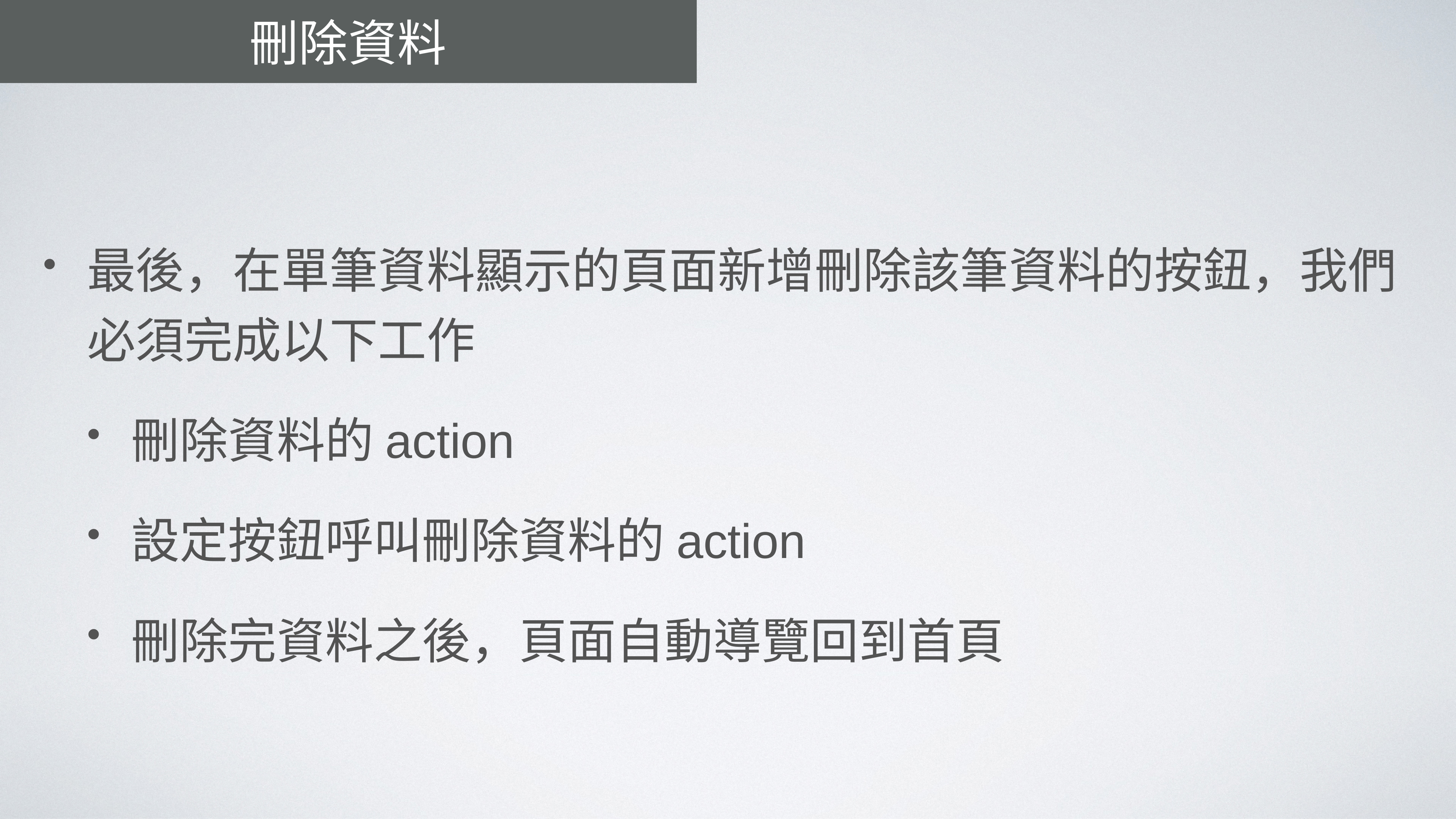

65
# 刪除資料
最後，在單筆資料顯示的頁面新增刪除該筆資料的按鈕，我們必須完成以下工作
刪除資料的action
設定按鈕呼叫刪除資料的action
刪除完資料之後，頁面自動導覽回到首頁